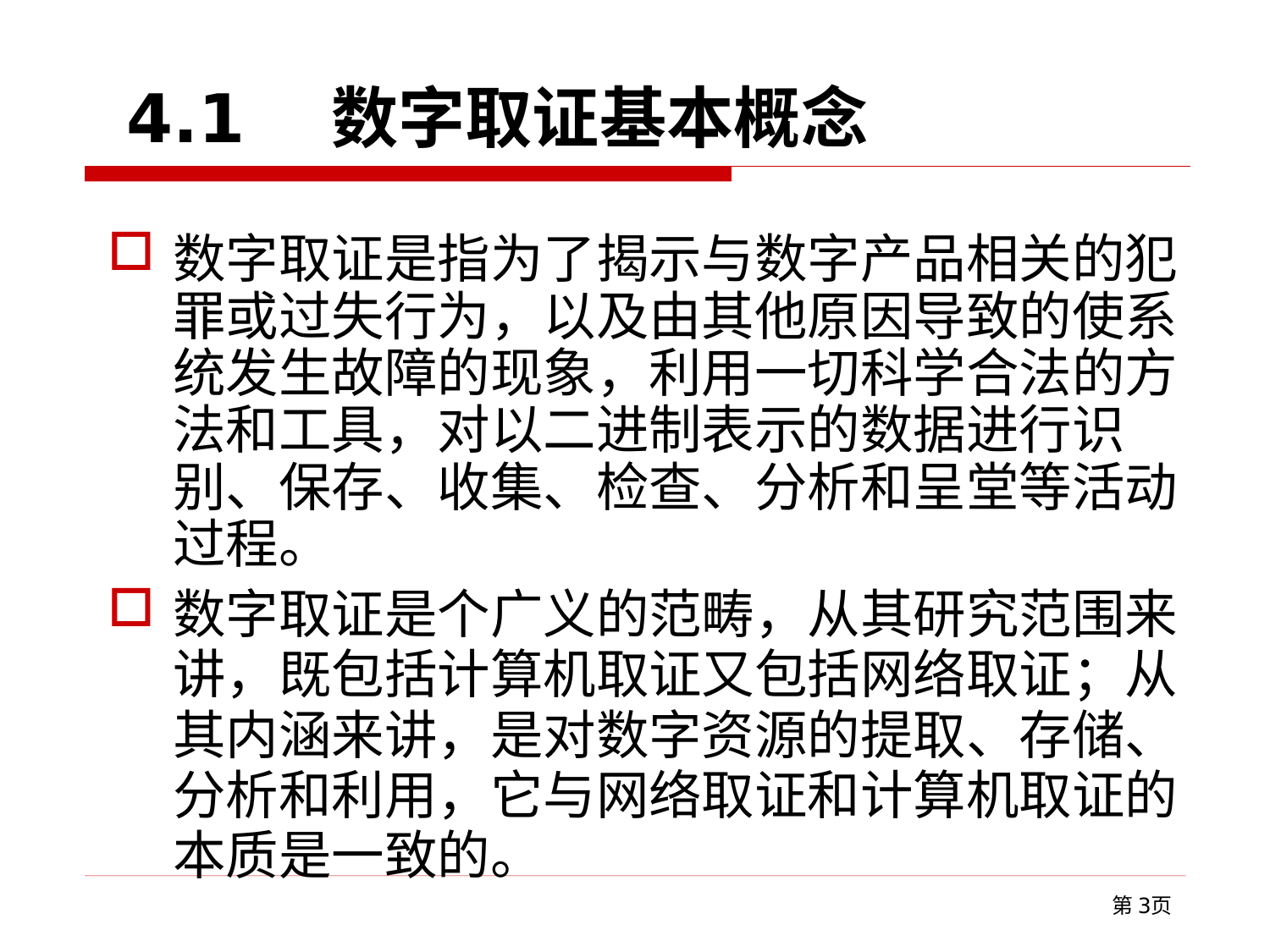

# 4.1   数字取证基本概念
数字取证是指为了揭示与数字产品相关的犯罪或过失行为，以及由其他原因导致的使系统发生故障的现象，利用一切科学合法的方法和工具，对以二进制表示的数据进行识别、保存、收集、检查、分析和呈堂等活动过程。
数字取证是个广义的范畴，从其研究范围来讲，既包括计算机取证又包括网络取证；从其内涵来讲，是对数字资源的提取、存储、分析和利用，它与网络取证和计算机取证的本质是一致的。
3